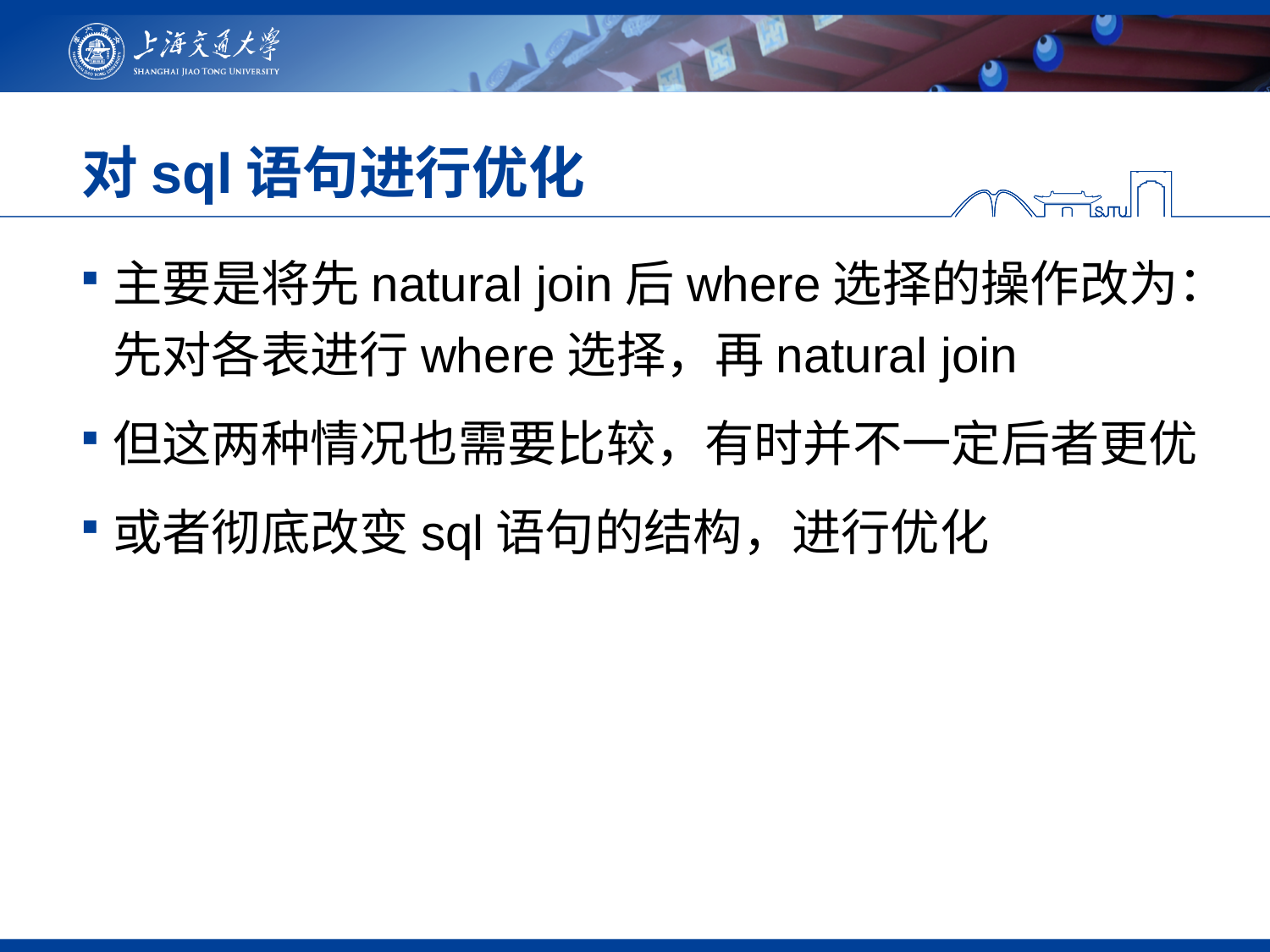

# 对sql语句进行优化
主要是将先natural join后where选择的操作改为：先对各表进行where选择，再natural join
但这两种情况也需要比较，有时并不一定后者更优
或者彻底改变sql语句的结构，进行优化